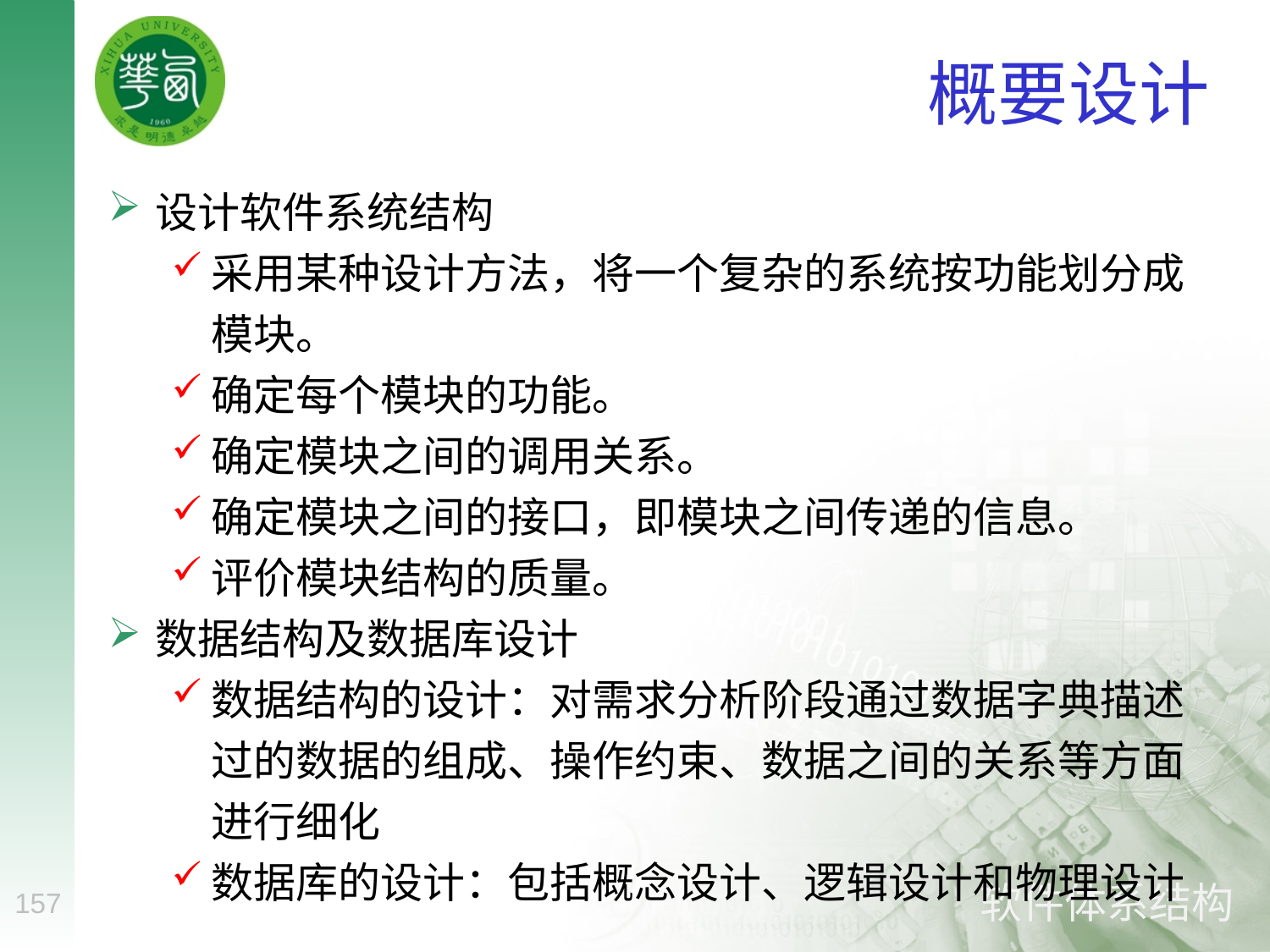

# 概要设计
设计软件系统结构
采用某种设计方法，将一个复杂的系统按功能划分成模块。
确定每个模块的功能。
确定模块之间的调用关系。
确定模块之间的接口，即模块之间传递的信息。
评价模块结构的质量。
数据结构及数据库设计
数据结构的设计：对需求分析阶段通过数据字典描述过的数据的组成、操作约束、数据之间的关系等方面进行细化
数据库的设计：包括概念设计、逻辑设计和物理设计
157